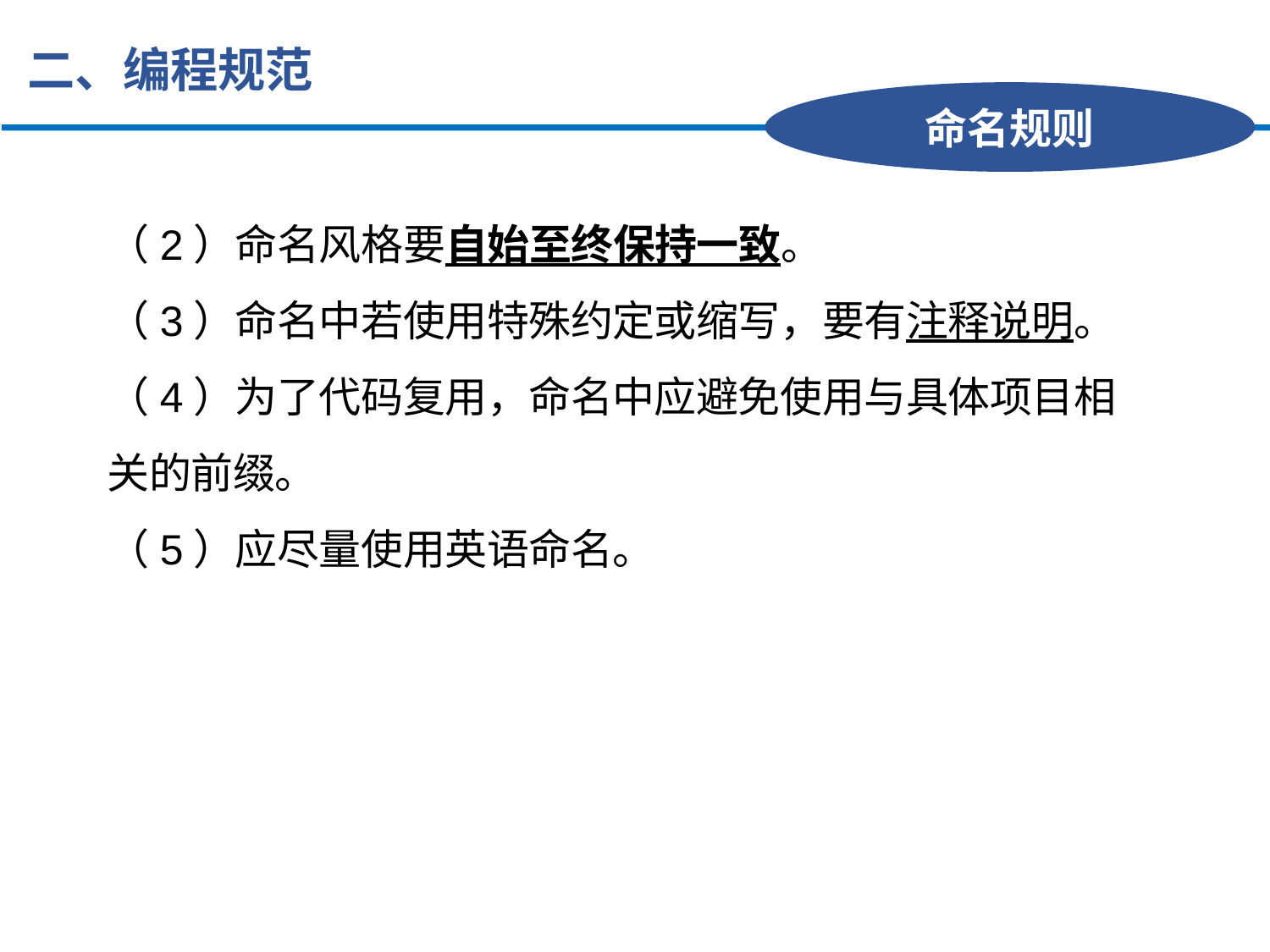

二、编程规范
命名规则

（2）命名风格要自始至终保持一致。
（3）命名中若使用特殊约定或缩写，要有注释说明。
（4）为了代码复用，命名中应避免使用与具体项目相关的前缀。
（5）应尽量使用英语命名。